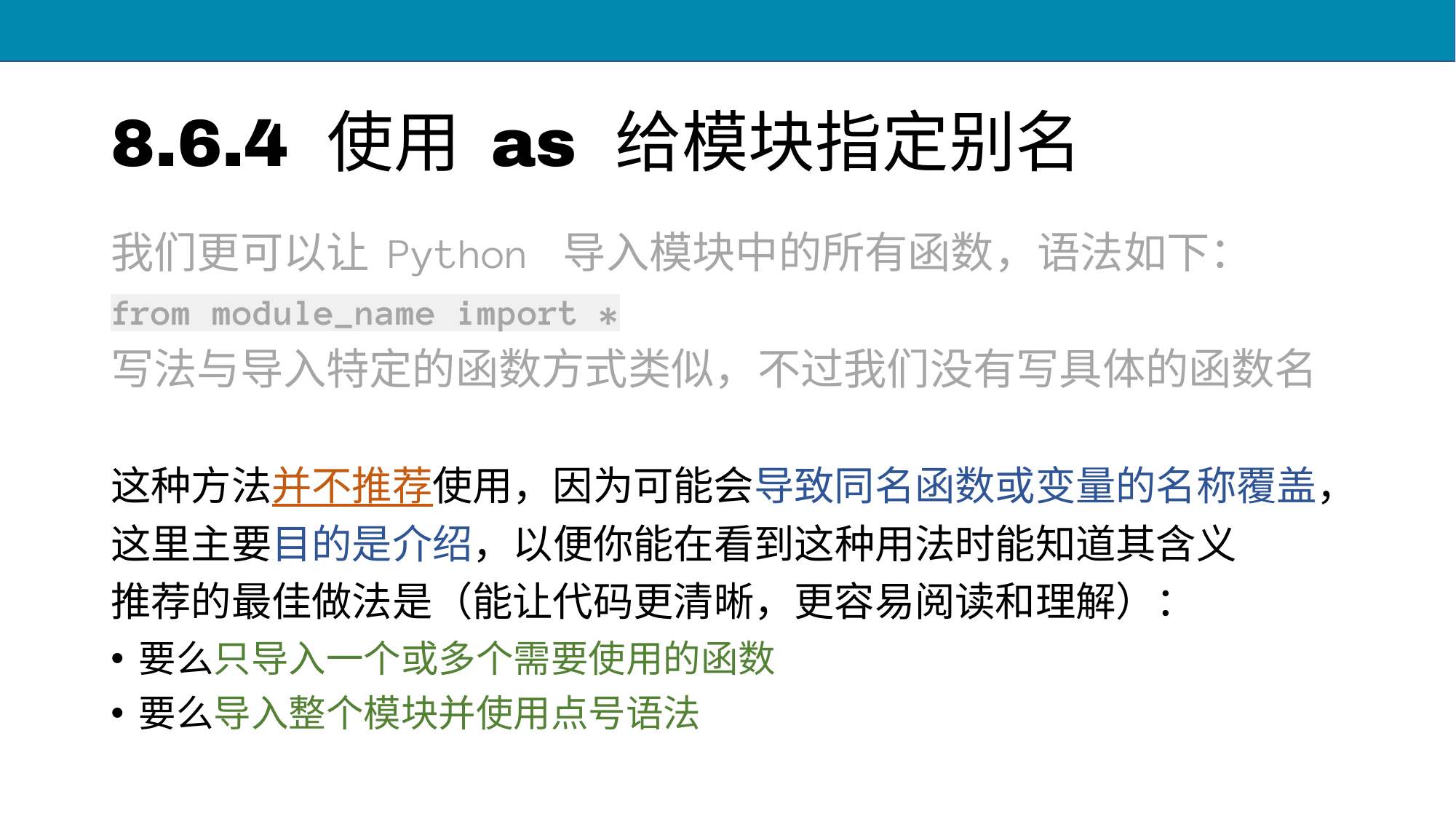

# 8.6.4 使用 as 给模块指定别名
我们更可以让 Python 导入模块中的所有函数，语法如下：
from module_name import *
写法与导入特定的函数方式类似，不过我们没有写具体的函数名

这种方法并不推荐使用，因为可能会导致同名函数或变量的名称覆盖，
这里主要目的是介绍，以便你能在看到这种用法时能知道其含义
推荐的最佳做法是（能让代码更清晰，更容易阅读和理解）：
要么只导入一个或多个需要使用的函数
要么导入整个模块并使用点号语法